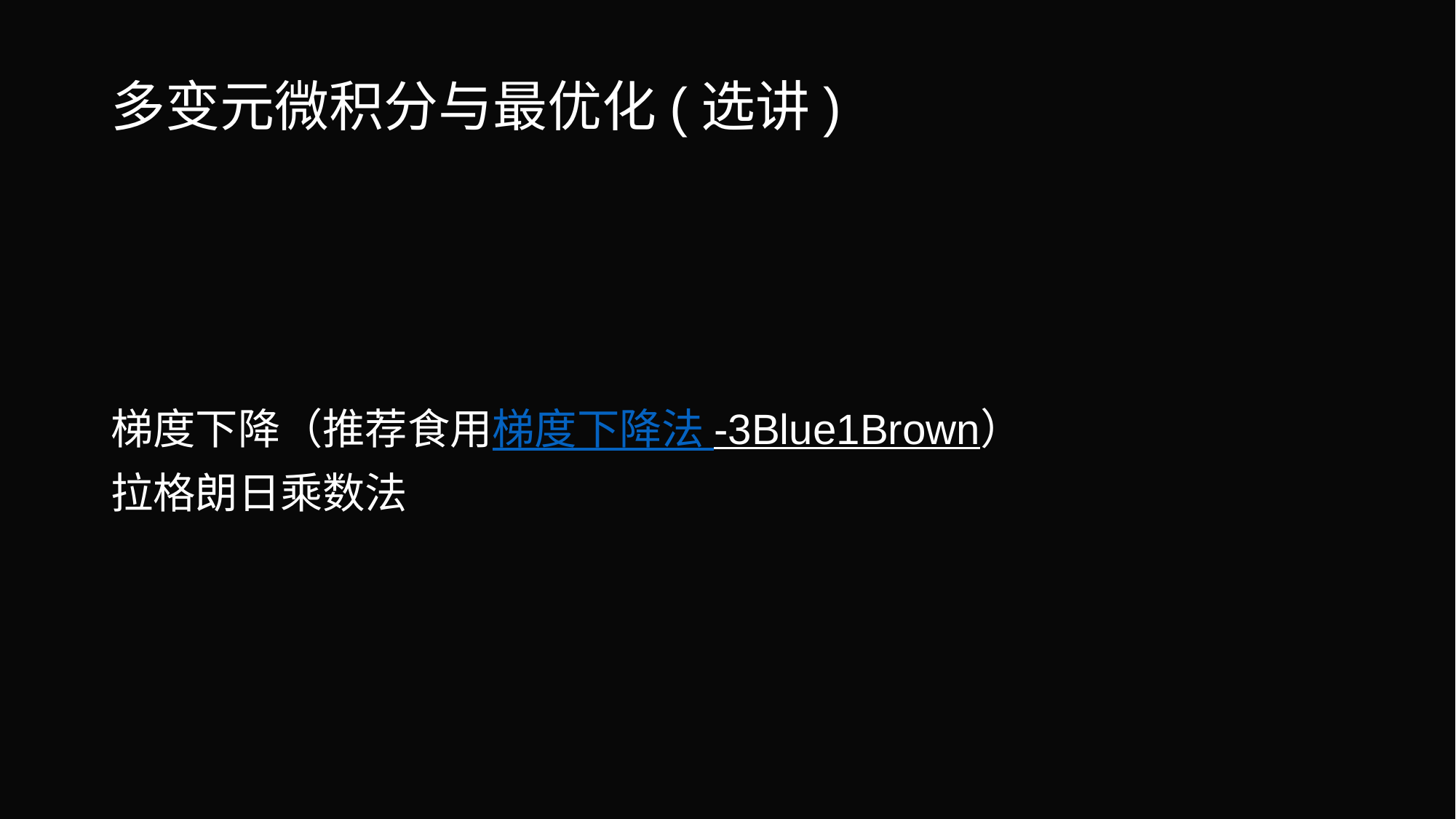

# 多变元微积分与最优化(选讲)
梯度下降（推荐食用梯度下降法 -3Blue1Brown）
拉格朗日乘数法